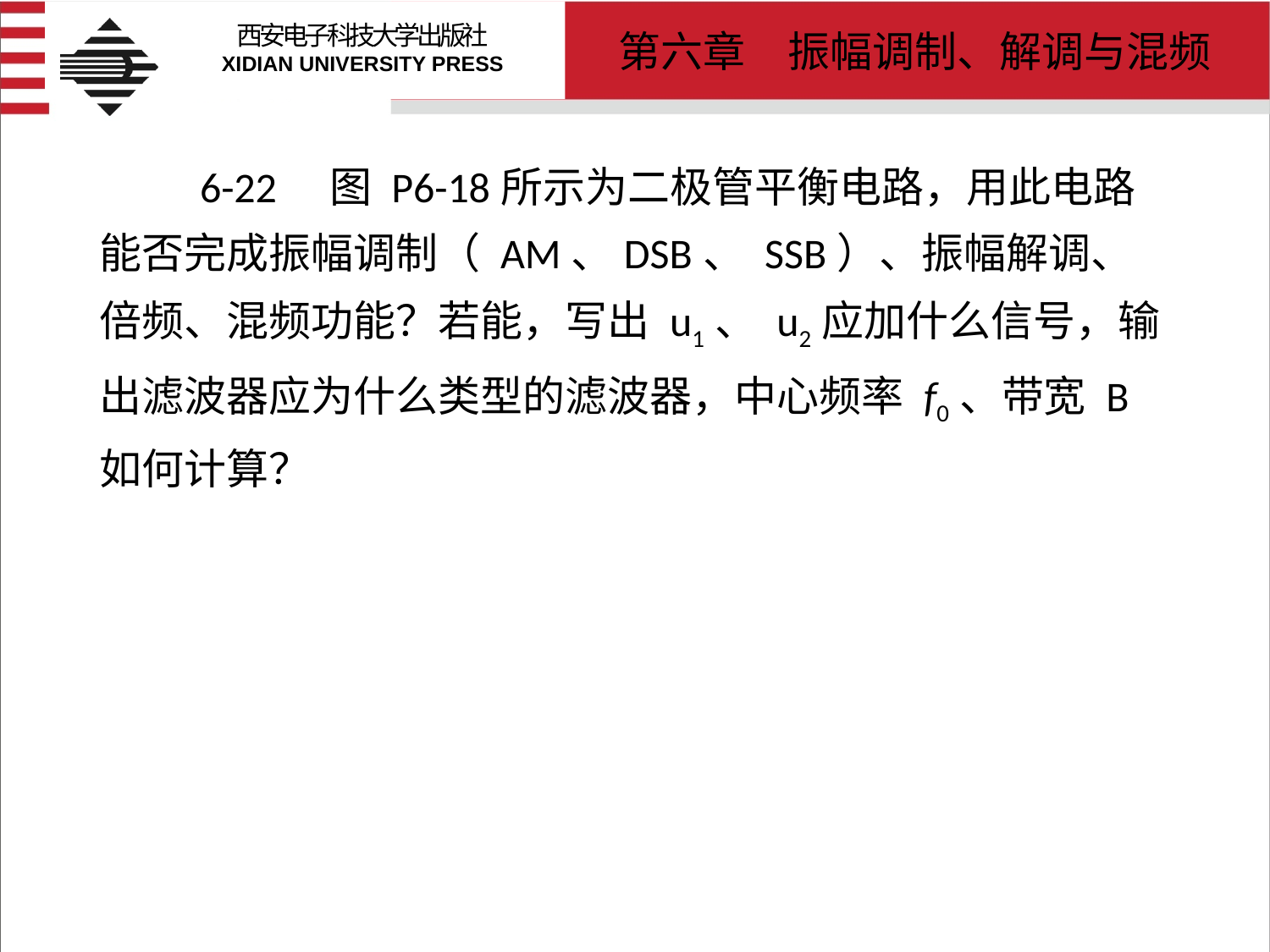

# 6-22　图 P6-18所示为二极管平衡电路，用此电路能否完成振幅调制（ AM、DSB、 SSB）、振幅解调、倍频、混频功能？若能，写出 u1、 u2应加什么信号，输出滤波器应为什么类型的滤波器，中心频率 f0、带宽 B 如何计算？